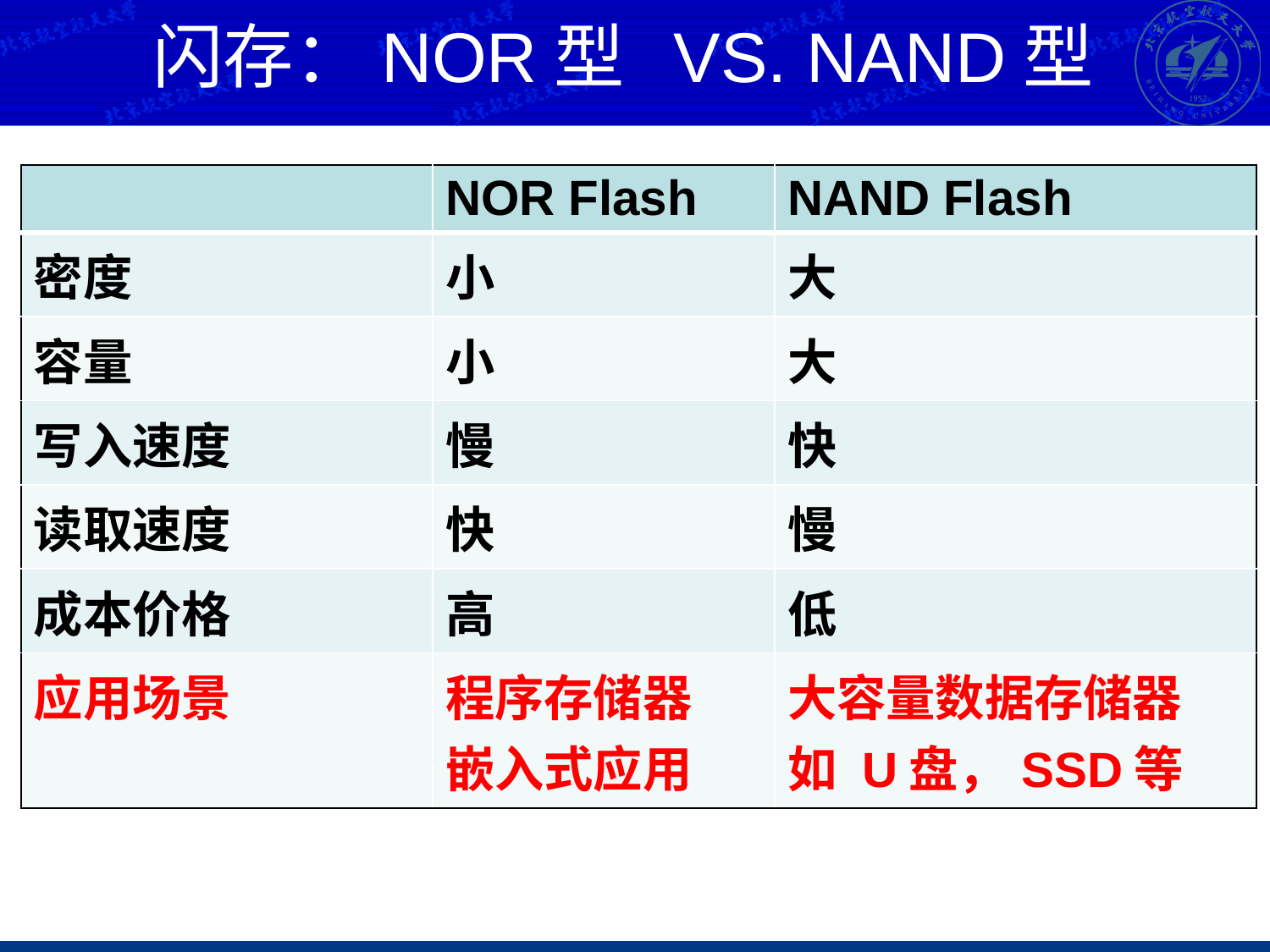

闪存：NOR型  VS. NAND型
|  | NOR Flash | NAND Flash |
| --- | --- | --- |
| 密度 | 小 | 大 |
| 容量 | 小 | 大 |
| 写入速度 | 慢 | 快 |
| 读取速度 | 快 | 慢 |
| 成本价格 | 高 | 低 |
| 应用场景 | 程序存储器 嵌入式应用 | 大容量数据存储器 如 U盘，SSD等 |